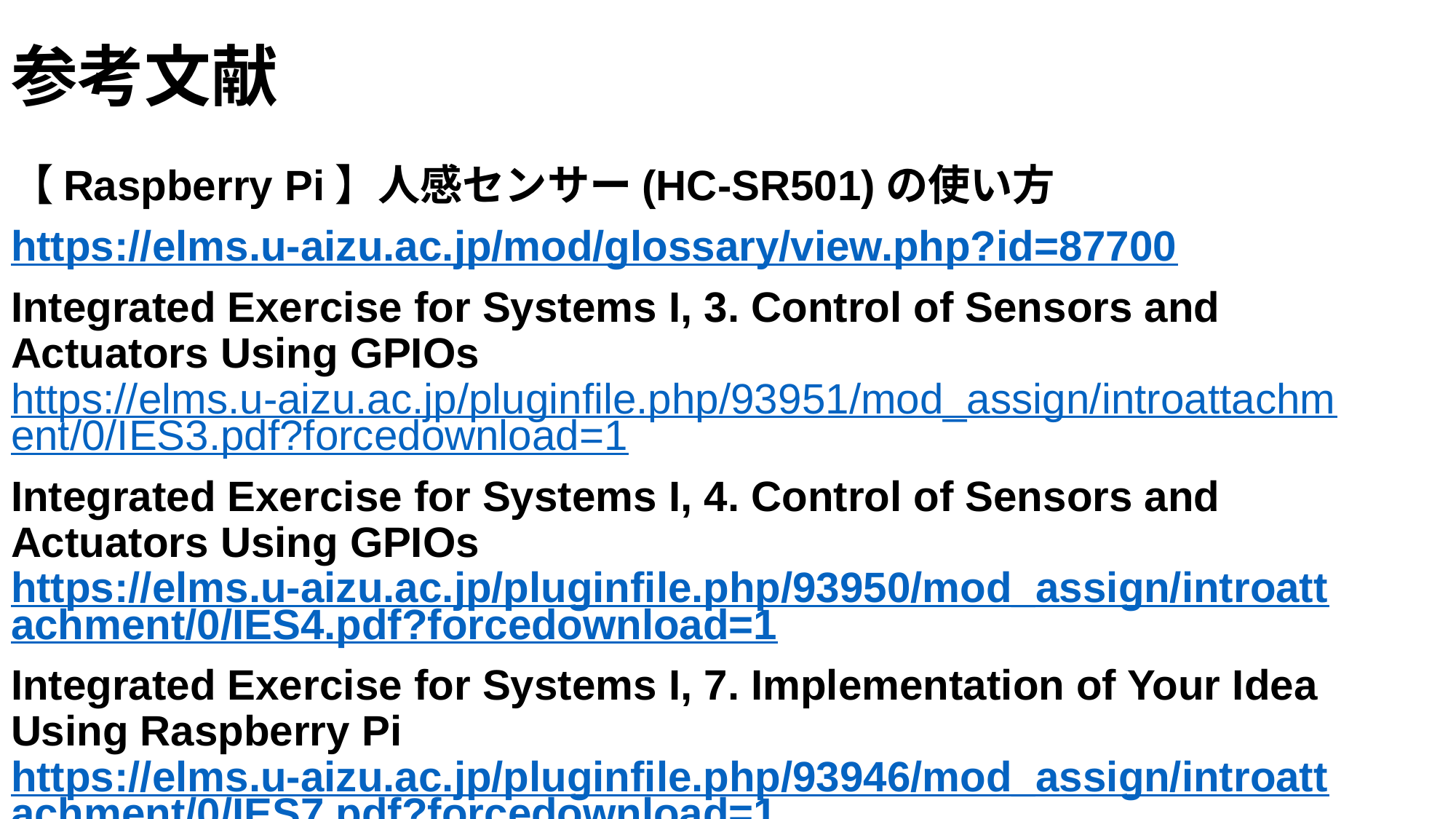

# 参考文献
【Raspberry Pi】人感センサー(HC-SR501)の使い方
https://elms.u-aizu.ac.jp/mod/glossary/view.php?id=87700
Integrated Exercise for Systems I, 3. Control of Sensors and　Actuators Using GPIOs https://elms.u-aizu.ac.jp/pluginfile.php/93951/mod_assign/introattachment/0/IES3.pdf?forcedownload=1
Integrated Exercise for Systems I, 4. Control of Sensors and Actuators Using GPIOshttps://elms.u-aizu.ac.jp/pluginfile.php/93950/mod_assign/introattachment/0/IES4.pdf?forcedownload=1
Integrated Exercise for Systems I, 7. Implementation of Your Idea Using Raspberry Pihttps://elms.u-aizu.ac.jp/pluginfile.php/93946/mod_assign/introattachment/0/IES7.pdf?forcedownload=1